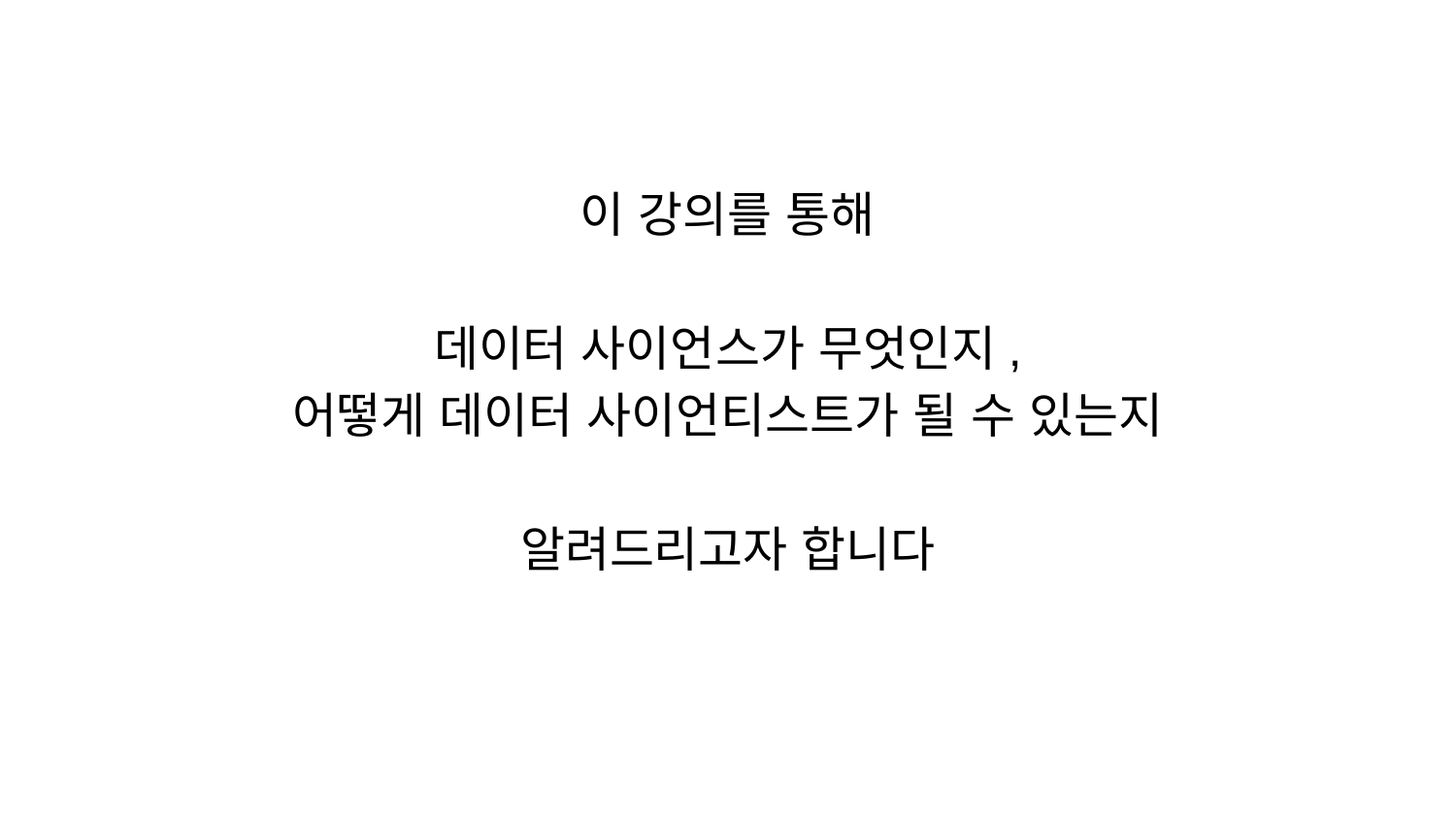

# 이 강의를 통해

데이터 사이언스가 무엇인지,
어떻게 데이터 사이언티스트가 될 수 있는지

알려드리고자 합니다